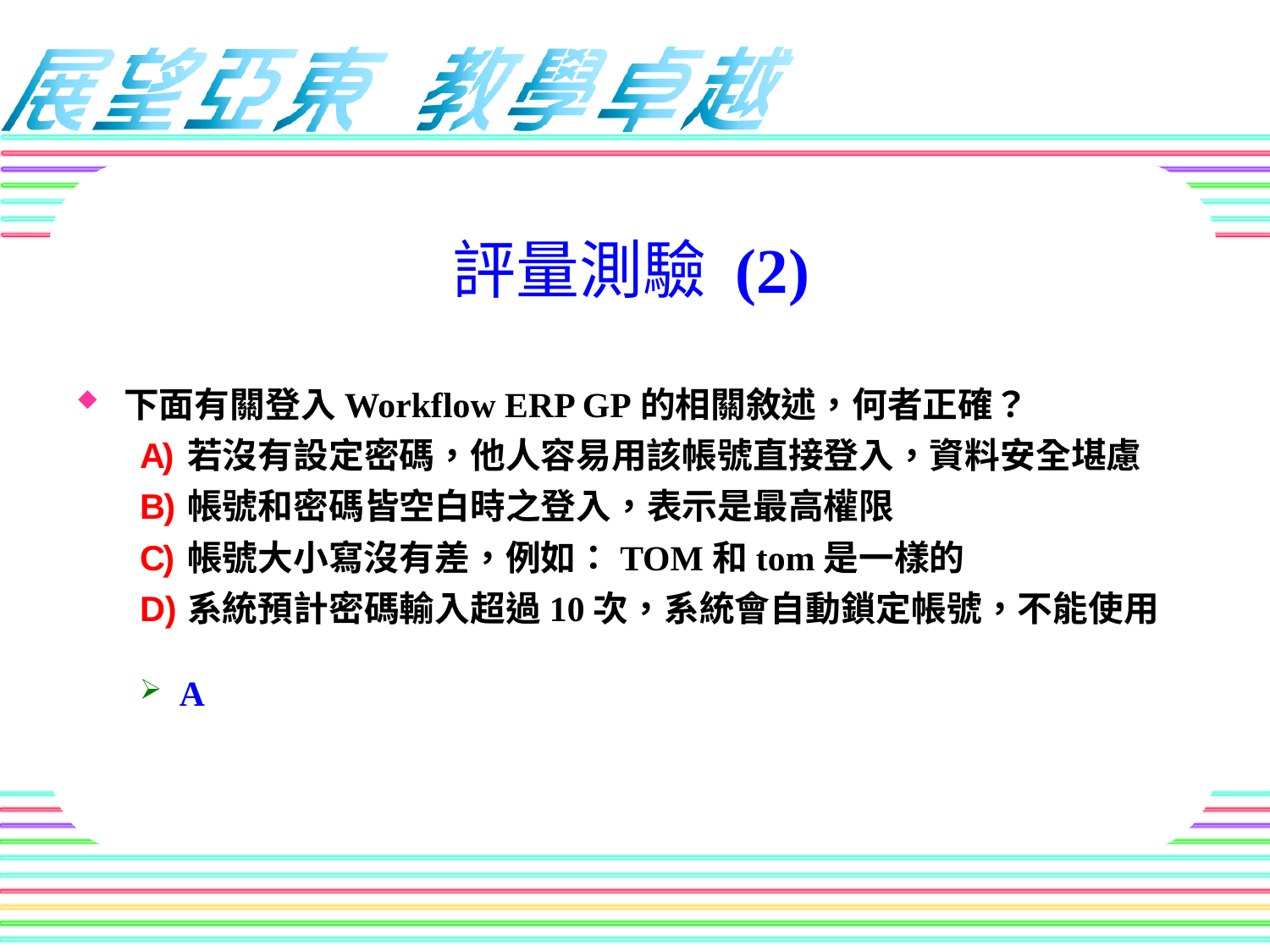

評量測驗 (2)
下面有關登入Workflow ERP GP的相關敘述，何者正確？
若沒有設定密碼，他人容易用該帳號直接登入，資料安全堪慮
帳號和密碼皆空白時之登入，表示是最高權限
帳號大小寫沒有差，例如：TOM和tom是一樣的
系統預計密碼輸入超過10次，系統會自動鎖定帳號，不能使用
A